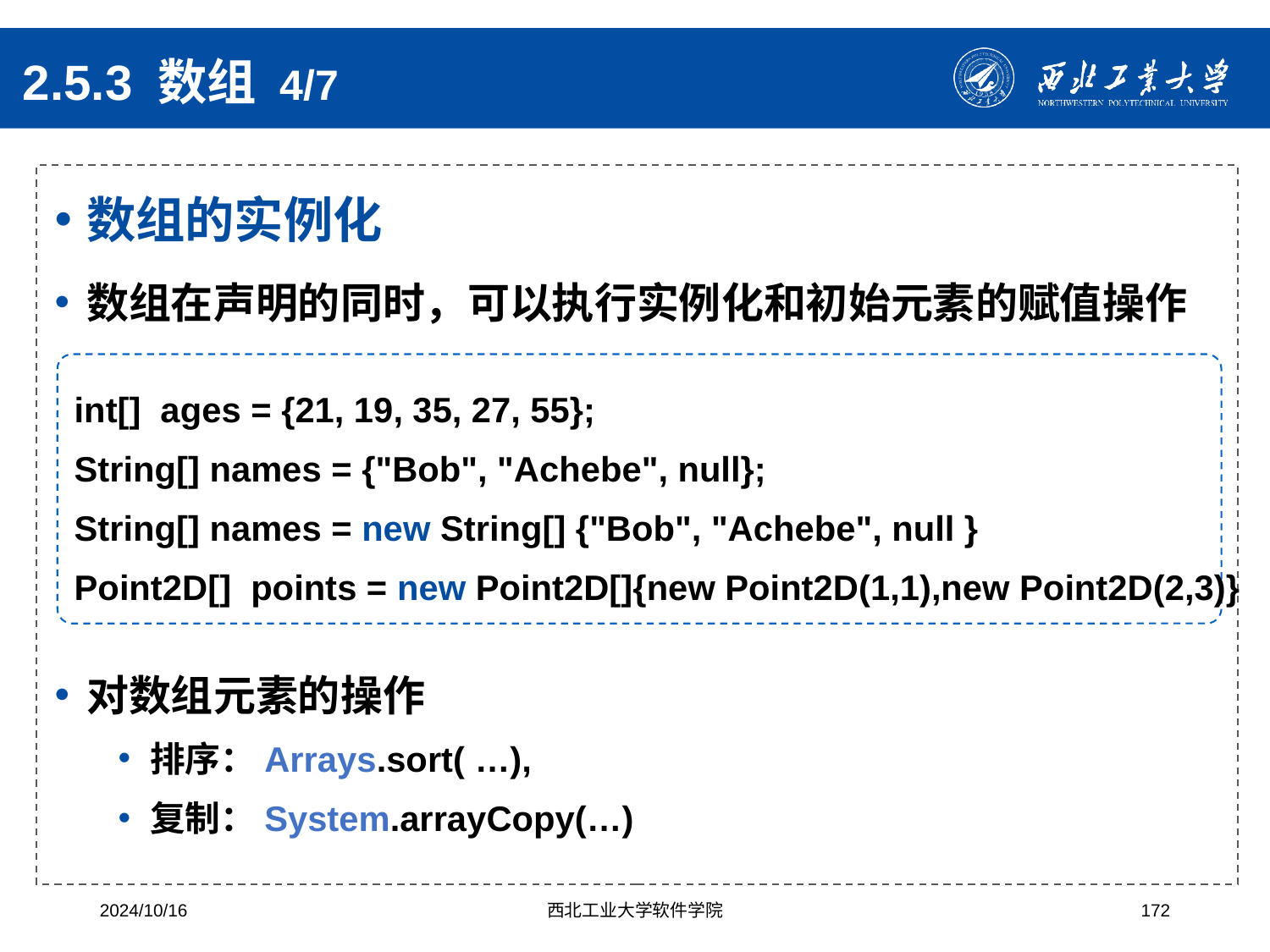

# 2.5.3 数组 4/7
数组的实例化
数组在声明的同时，可以执行实例化和初始元素的赋值操作

对数组元素的操作
排序：Arrays.sort( …),
复制：System.arrayCopy(…)
int[]  ages = {21, 19, 35, 27, 55};
String[] names = {"Bob", "Achebe", null};
String[] names = new String[] {"Bob", "Achebe", null }
Point2D[]  points = new Point2D[]{new Point2D(1,1),new Point2D(2,3)}
2024/10/16
西北工业大学软件学院
172